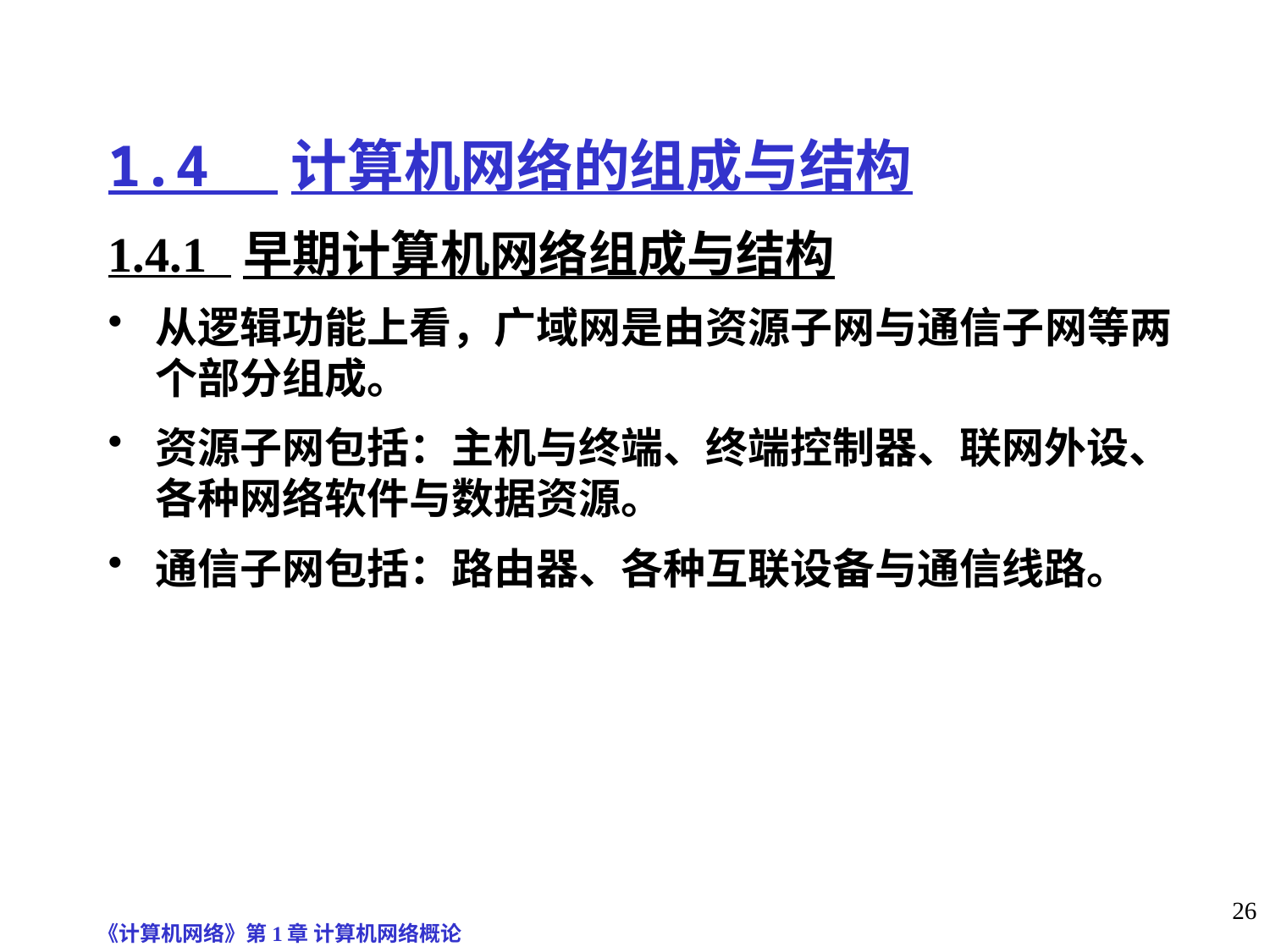

# 1.4  计算机网络的组成与结构
1.4.1  早期计算机网络组成与结构
从逻辑功能上看，广域网是由资源子网与通信子网等两个部分组成。
资源子网包括：主机与终端、终端控制器、联网外设、各种网络软件与数据资源。
通信子网包括：路由器、各种互联设备与通信线路。

《计算机网络》第1章 计算机网络概论
26